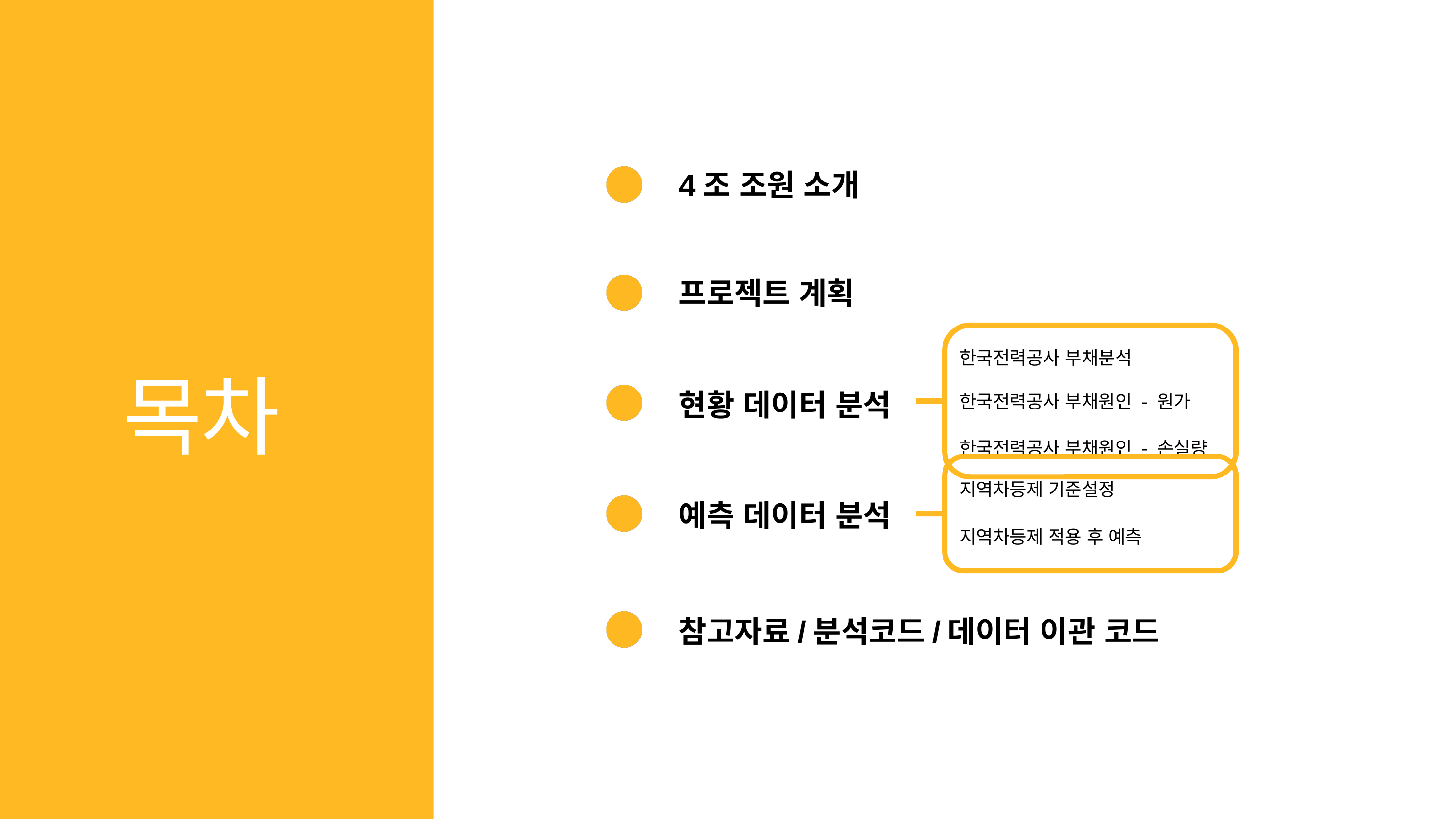

4조 조원 소개

프로젝트 계획

한국전력공사 부채분석
한국전력공사 부채원인 - 원가
한국전력공사 부채원인 - 손실량
목차
현황 데이터 분석

지역차등제 기준설정
지역차등제 적용 후 예측
예측 데이터 분석

참고자료/분석코드/데이터 이관 코드